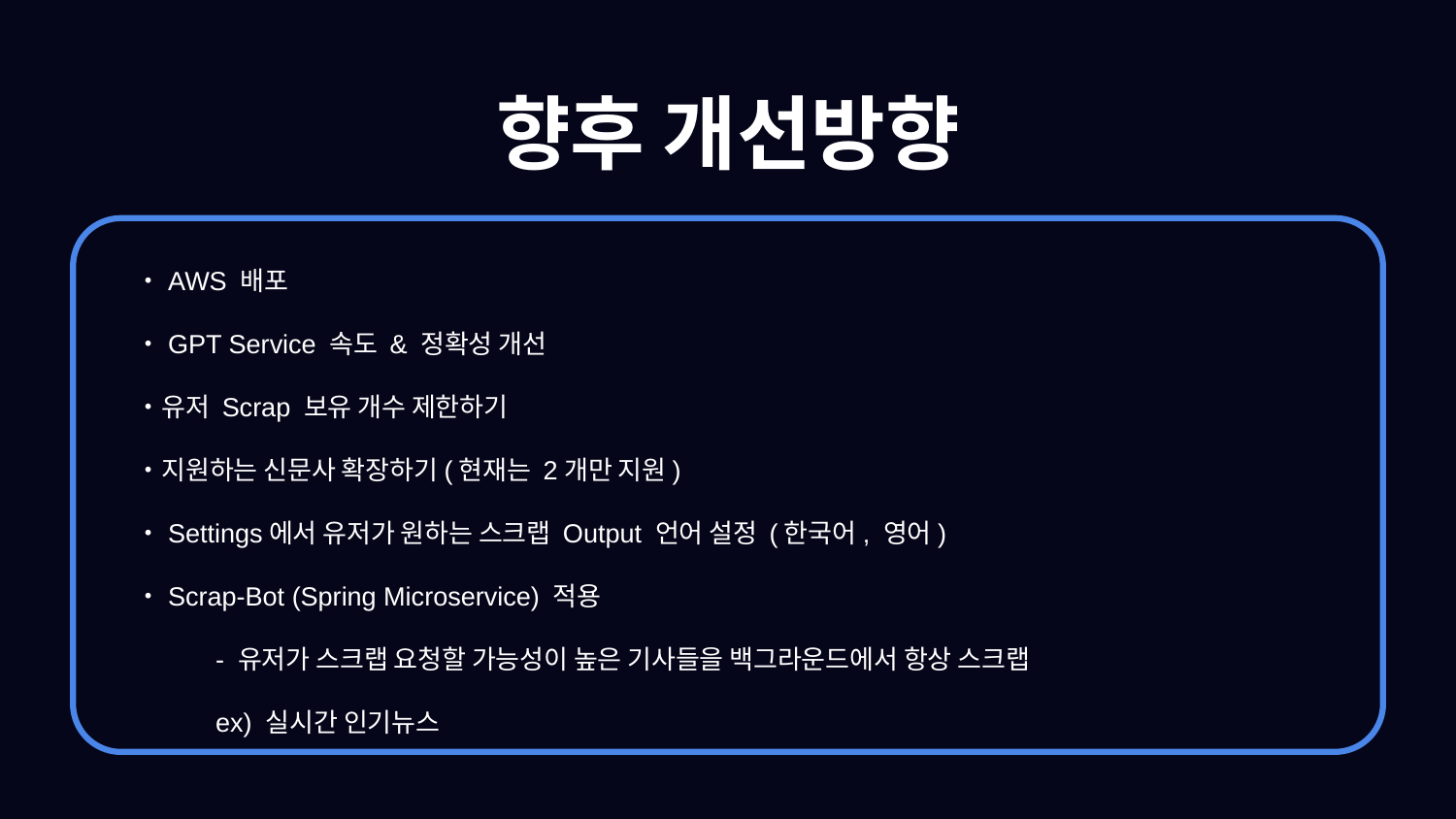

향후 개선방향

・AWS 배포
・GPT Service 속도 & 정확성 개선
・유저 Scrap 보유 개수 제한하기
・지원하는 신문사 확장하기(현재는 2개만 지원)
・Settings에서 유저가 원하는 스크랩 Output 언어 설정 (한국어, 영어)
・Scrap-Bot (Spring Microservice) 적용
 - 유저가 스크랩 요청할 가능성이 높은 기사들을 백그라운드에서 항상 스크랩
 ex) 실시간 인기뉴스